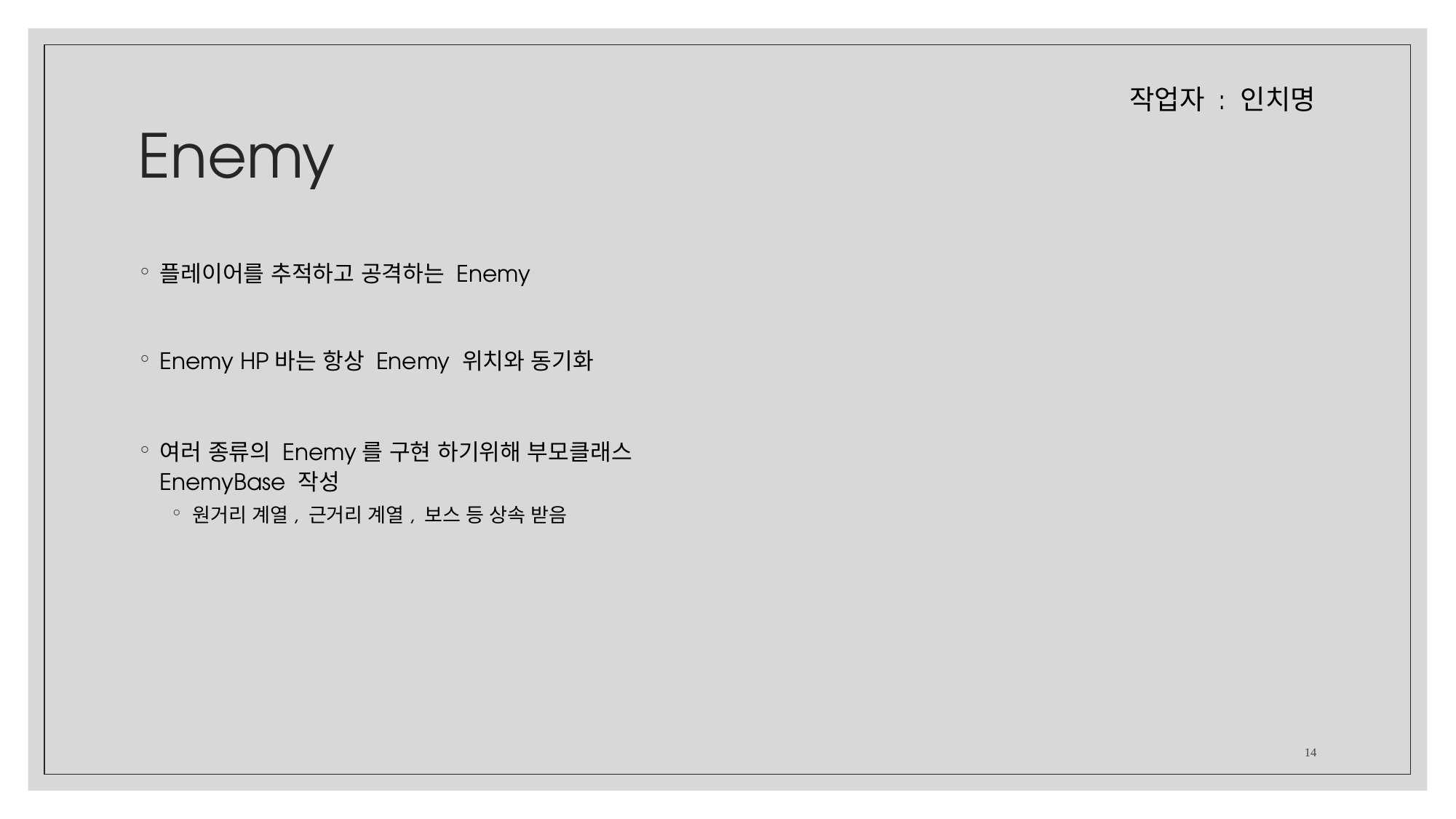

# Enemy
작업자 : 인치명
플레이어를 추적하고 공격하는 Enemy

Enemy HP바는 항상 Enemy 위치와 동기화

여러 종류의 Enemy를 구현 하기위해 부모클래스 EnemyBase 작성
원거리 계열, 근거리 계열, 보스 등 상속 받음

14